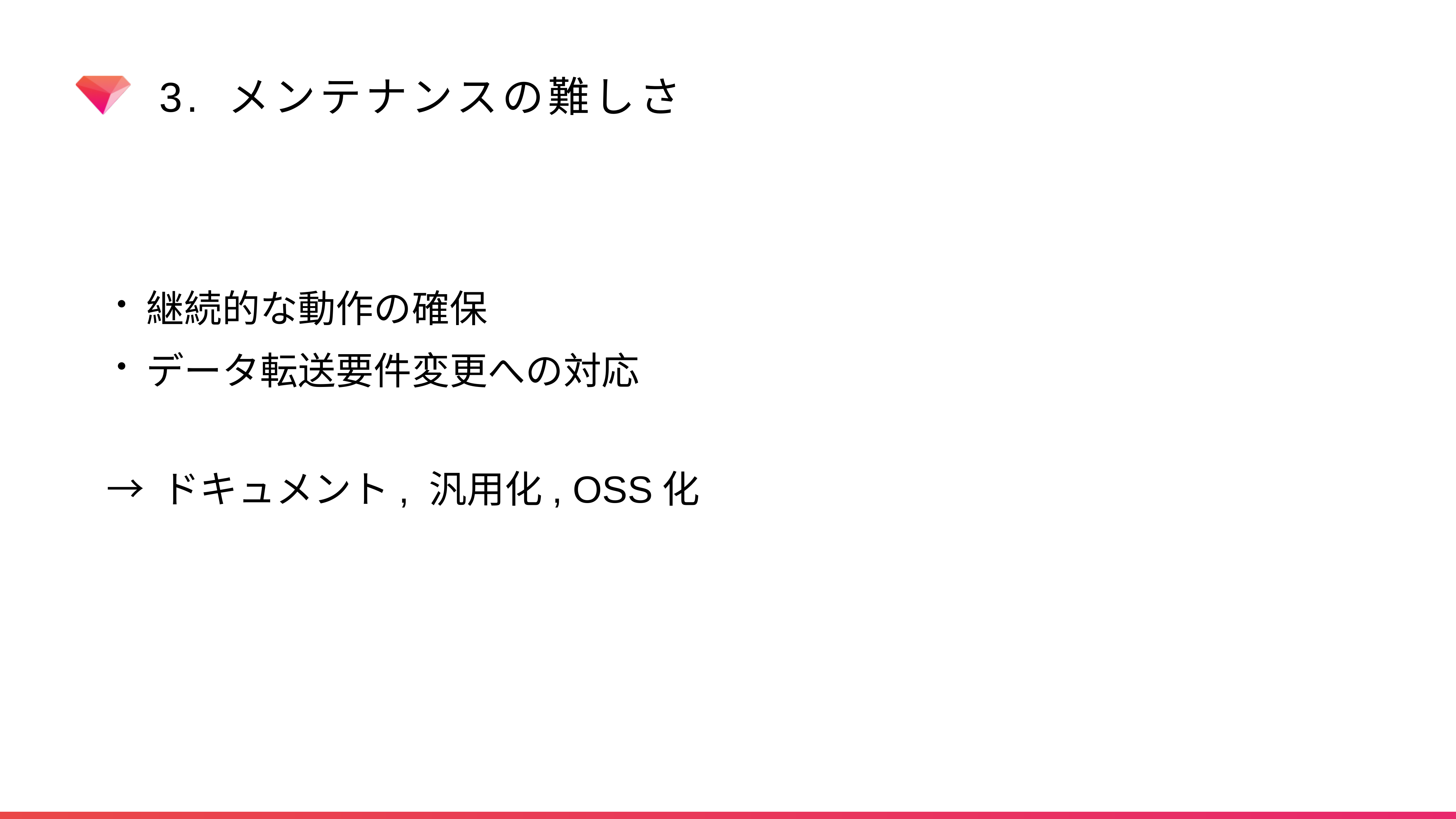

# 3. メンテナンスの難しさ

継続的な動作の確保
データ転送要件変更への対応

→ ドキュメント, 汎用化, OSS化
24